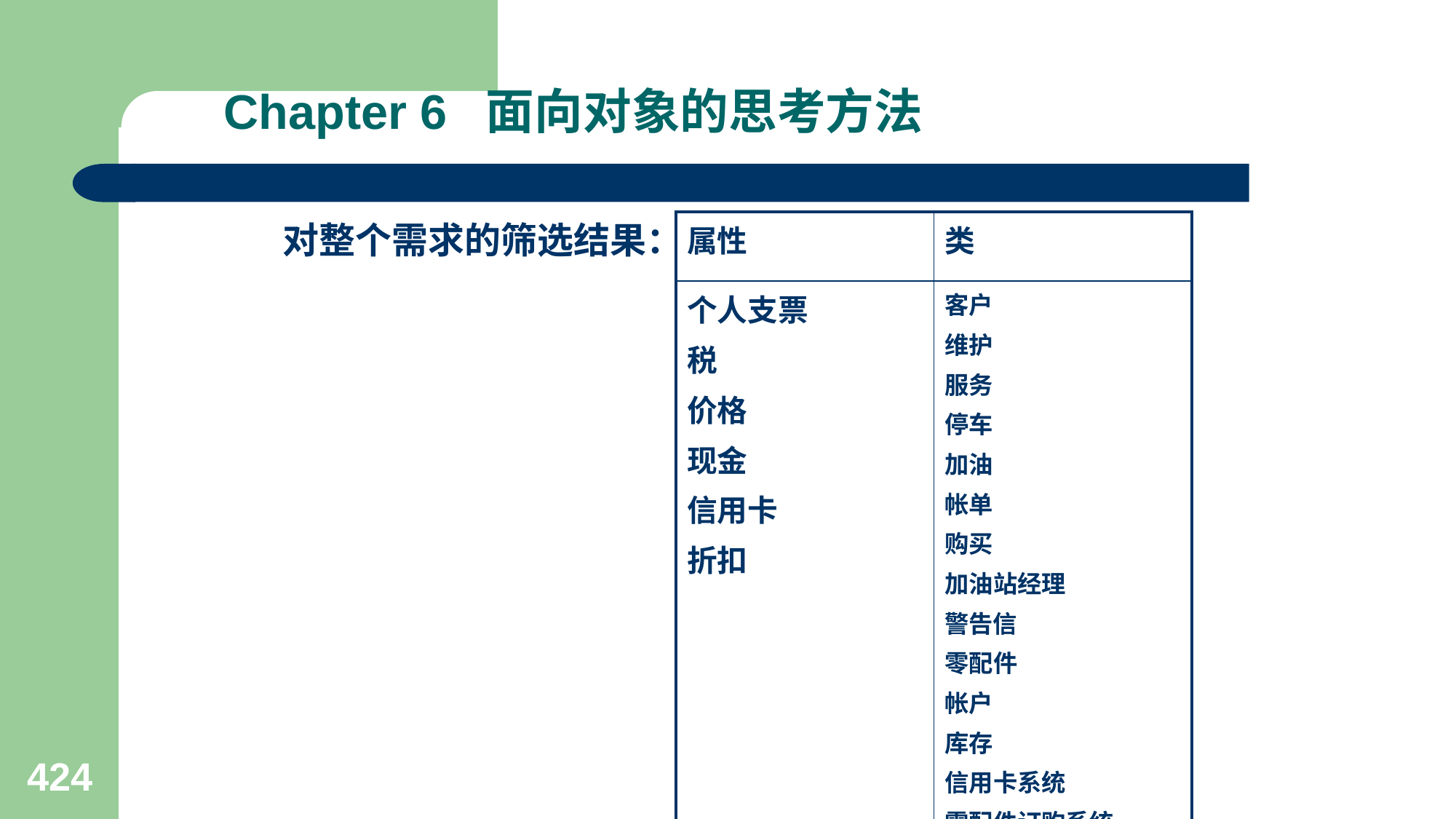

# Chapter 6  面向对象的思考方法
对整个需求的筛选结果：

| 属性 | 类 |
| --- | --- |
| 个人支票 税 价格 现金 信用卡 折扣 | 客户 维护 服务 停车 加油 帐单 购买 加油站经理 警告信 零配件 帐户 库存 信用卡系统 零配件订购系统 燃料订购系统 |
424